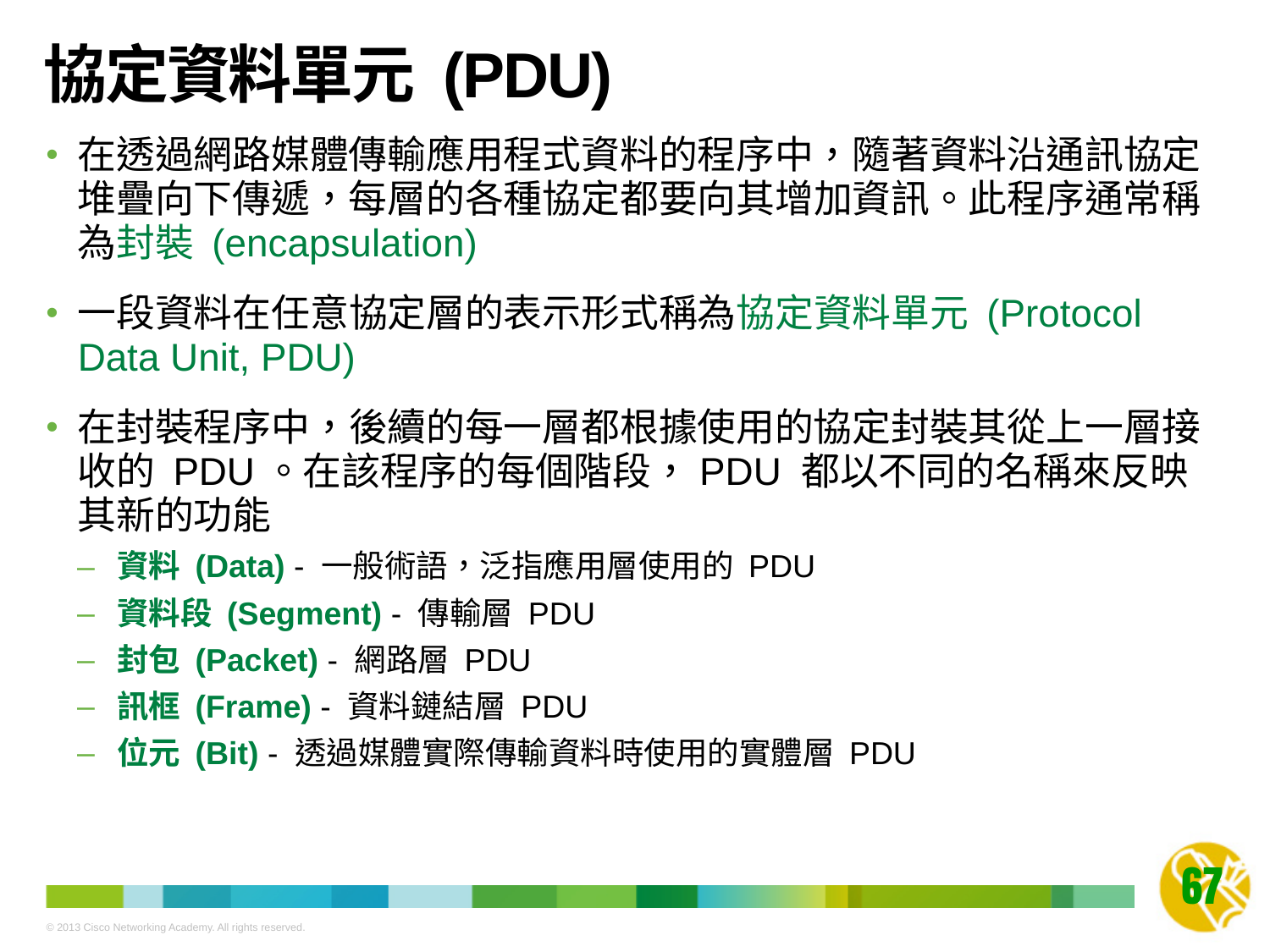

# 協定資料單元 (PDU)
在透過網路媒體傳輸應用程式資料的程序中，隨著資料沿通訊協定堆疊向下傳遞，每層的各種協定都要向其增加資訊。此程序通常稱為封裝 (encapsulation)
一段資料在任意協定層的表示形式稱為協定資料單元 (Protocol Data Unit, PDU)
在封裝程序中，後續的每一層都根據使用的協定封裝其從上一層接收的 PDU。在該程序的每個階段，PDU 都以不同的名稱來反映其新的功能
資料 (Data) - 一般術語，泛指應用層使用的 PDU
資料段 (Segment) - 傳輸層 PDU
封包 (Packet) - 網路層 PDU
訊框 (Frame) - 資料鏈結層 PDU
位元 (Bit) - 透過媒體實際傳輸資料時使用的實體層 PDU